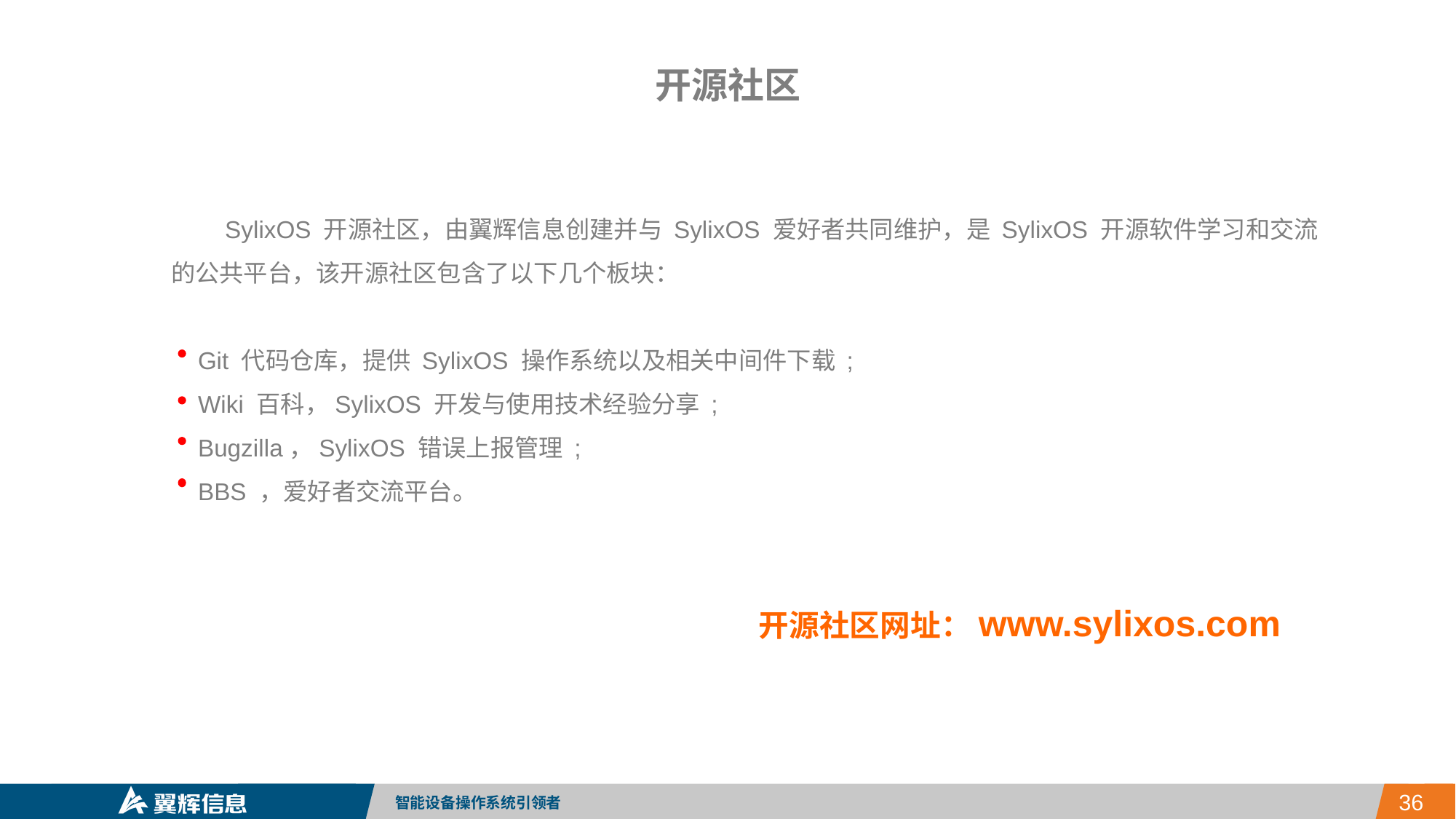

开源社区
        SylixOS 开源社区，由翼辉信息创建并与 SylixOS 爱好者共同维护，是 SylixOS 开源软件学习和交流的公共平台，该开源社区包含了以下几个板块：

    Git 代码仓库，提供 SylixOS 操作系统以及相关中间件下载 ;
    Wiki 百科，SylixOS 开发与使用技术经验分享 ;
    Bugzilla，SylixOS 错误上报管理 ;
    BBS ，爱好者交流平台。

开源社区网址：www.sylixos.com